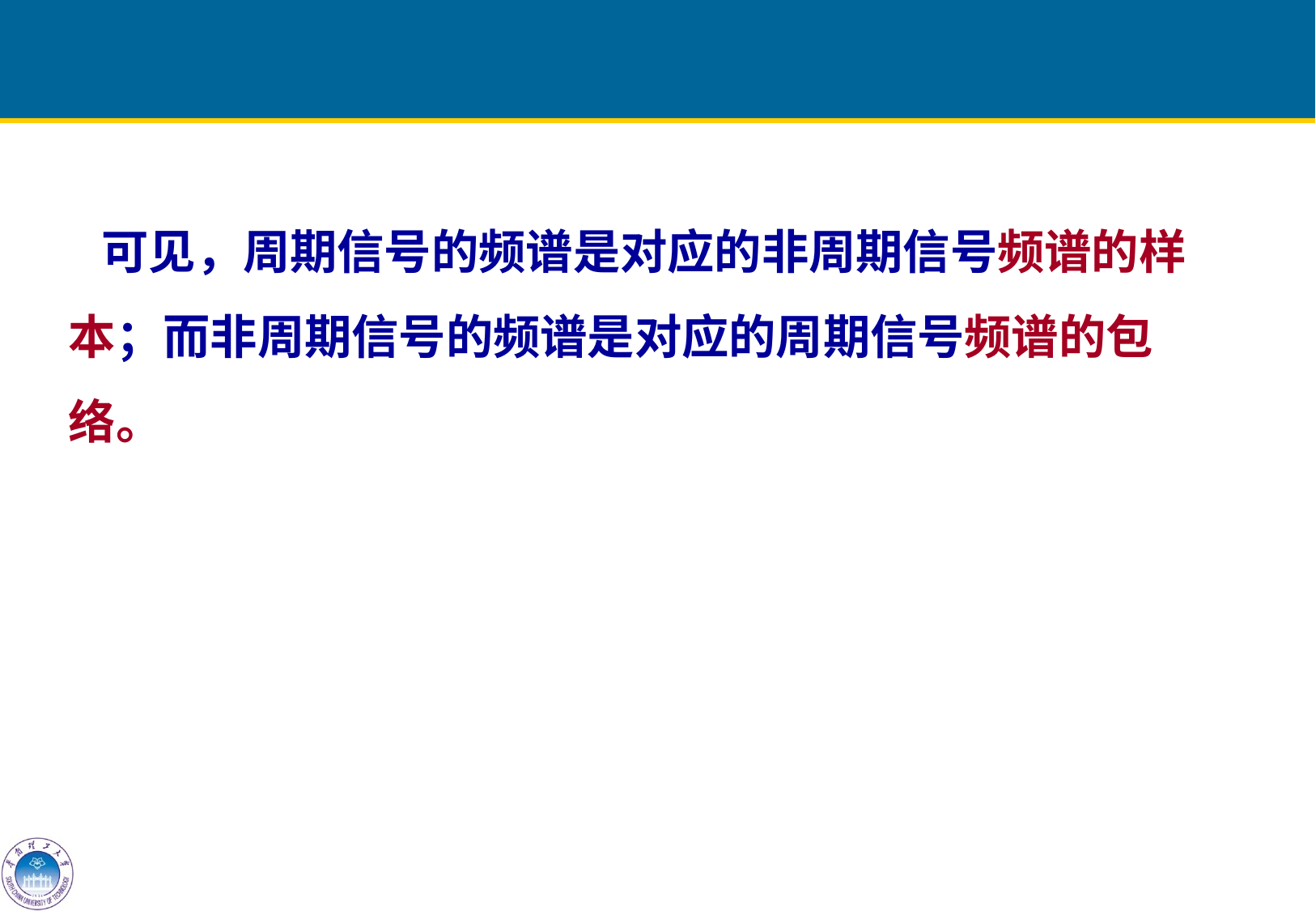

可见，周期信号的频谱是对应的非周期信号频谱的样本；而非周期信号的频谱是对应的周期信号频谱的包络。